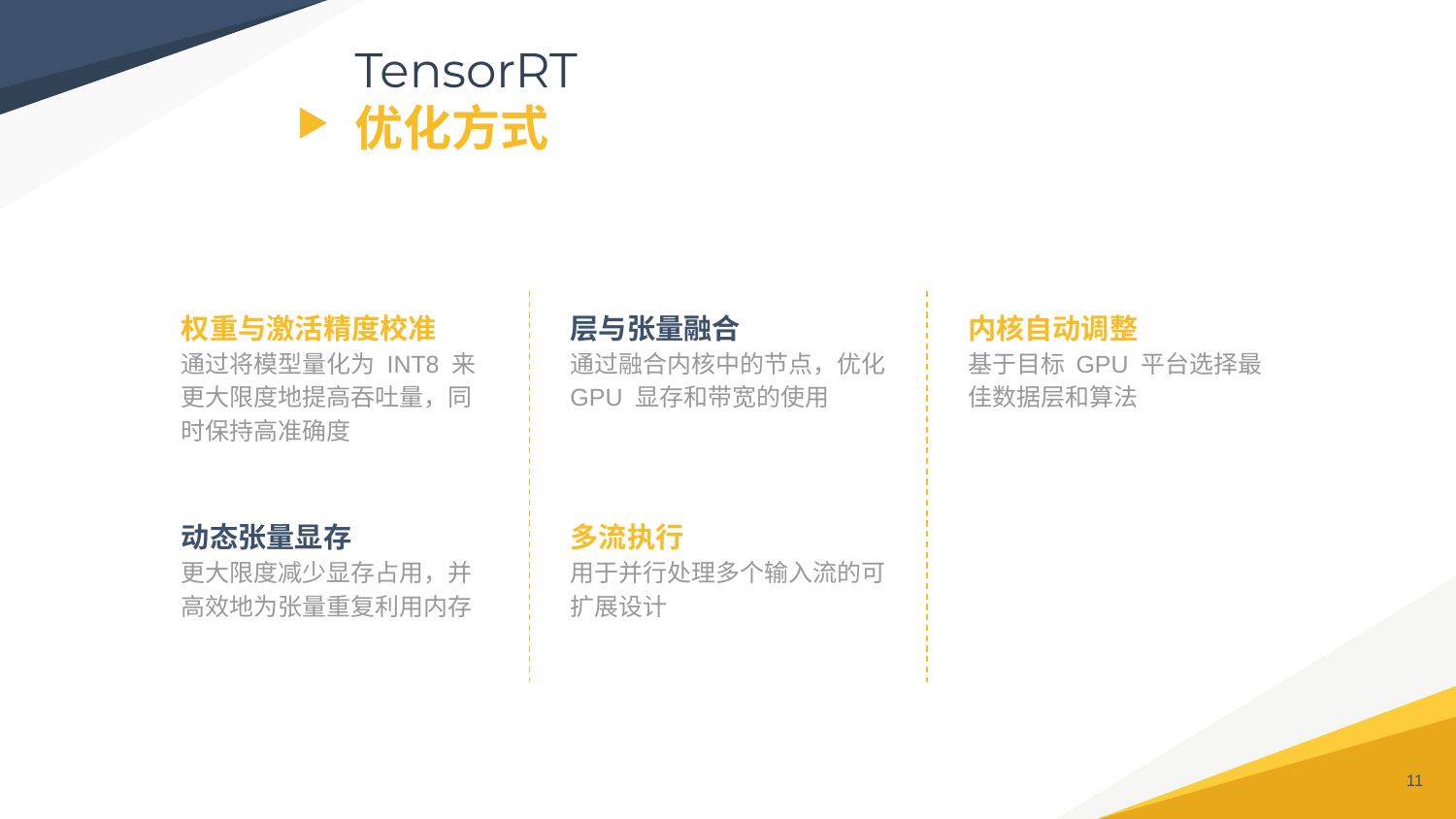

# TensorRT 优化方式
权重与激活精度校准
通过将模型量化为 INT8 来更大限度地提高吞吐量，同时保持高准确度
层与张量融合
通过融合内核中的节点，优化 GPU 显存和带宽的使用
内核自动调整
基于目标 GPU 平台选择最佳数据层和算法

动态张量显存
更大限度减少显存占用，并高效地为张量重复利用内存
多流执行
用于并行处理多个输入流的可扩展设计
11